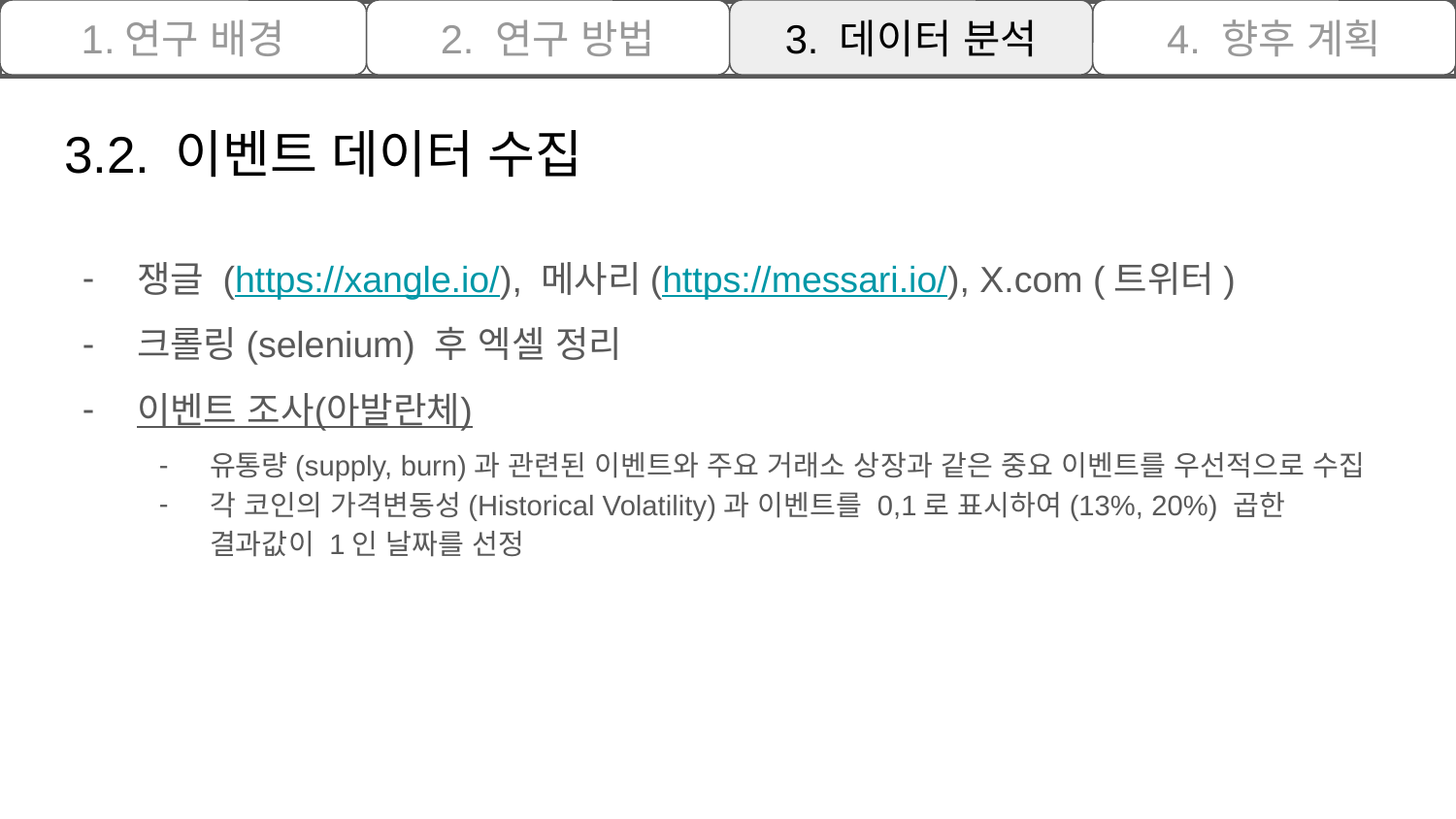

1.연구 배경
2. 연구 방법
3. 데이터 분석
4. 향후 계획

# 3.2. 이벤트 데이터 수집
쟁글 (https://xangle.io/), 메사리(https://messari.io/), X.com (트위터)
크롤링(selenium) 후 엑셀 정리
이벤트 조사(아발란체)
유통량(supply, burn)과 관련된 이벤트와 주요 거래소 상장과 같은 중요 이벤트를 우선적으로 수집
각 코인의 가격변동성(Historical Volatility)과 이벤트를 0,1로 표시하여(13%, 20%) 곱한 결과값이 1인 날짜를 선정